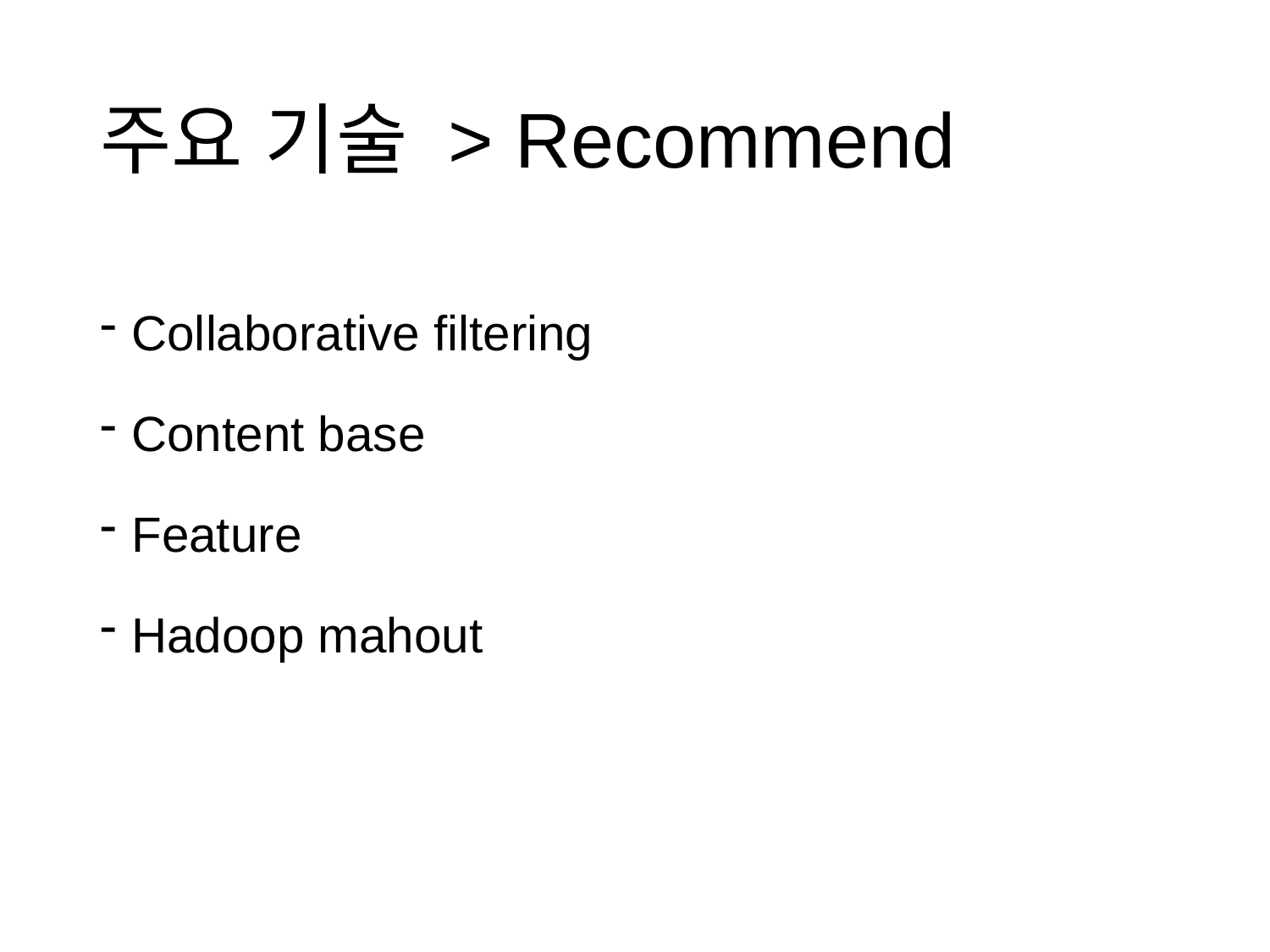

# 주요 기술 > Recommend
Collaborative filtering
Content base
Feature
Hadoop mahout